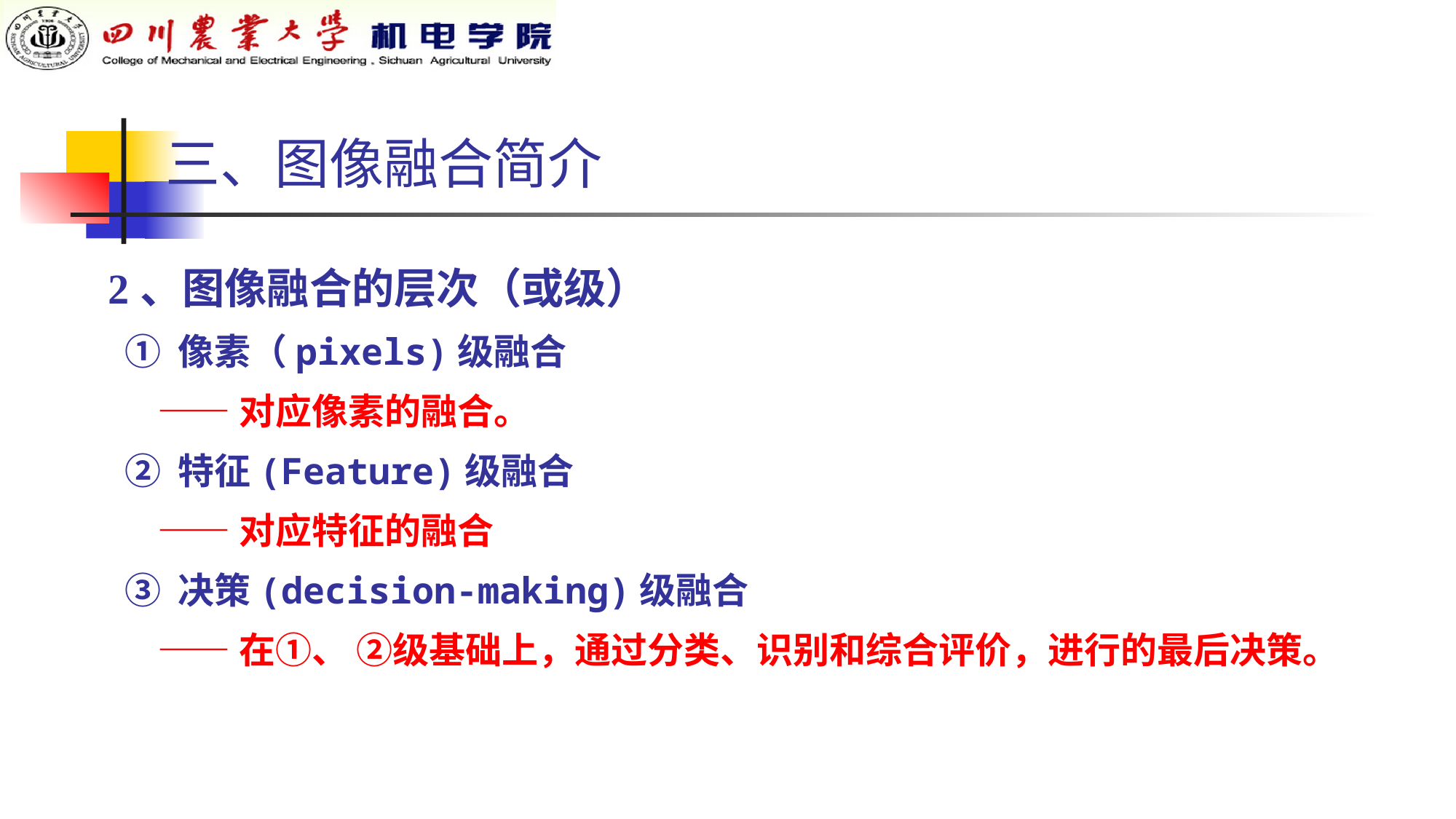

三、图像融合简介
2、图像融合的层次（或级）
  ① 像素（pixels)级融合
      ——对应像素的融合。
  ② 特征(Feature)级融合
      ——对应特征的融合
  ③ 决策(decision-making)级融合
      ——在①、 ②级基础上，通过分类、识别和综合评价，进行的最后决策。